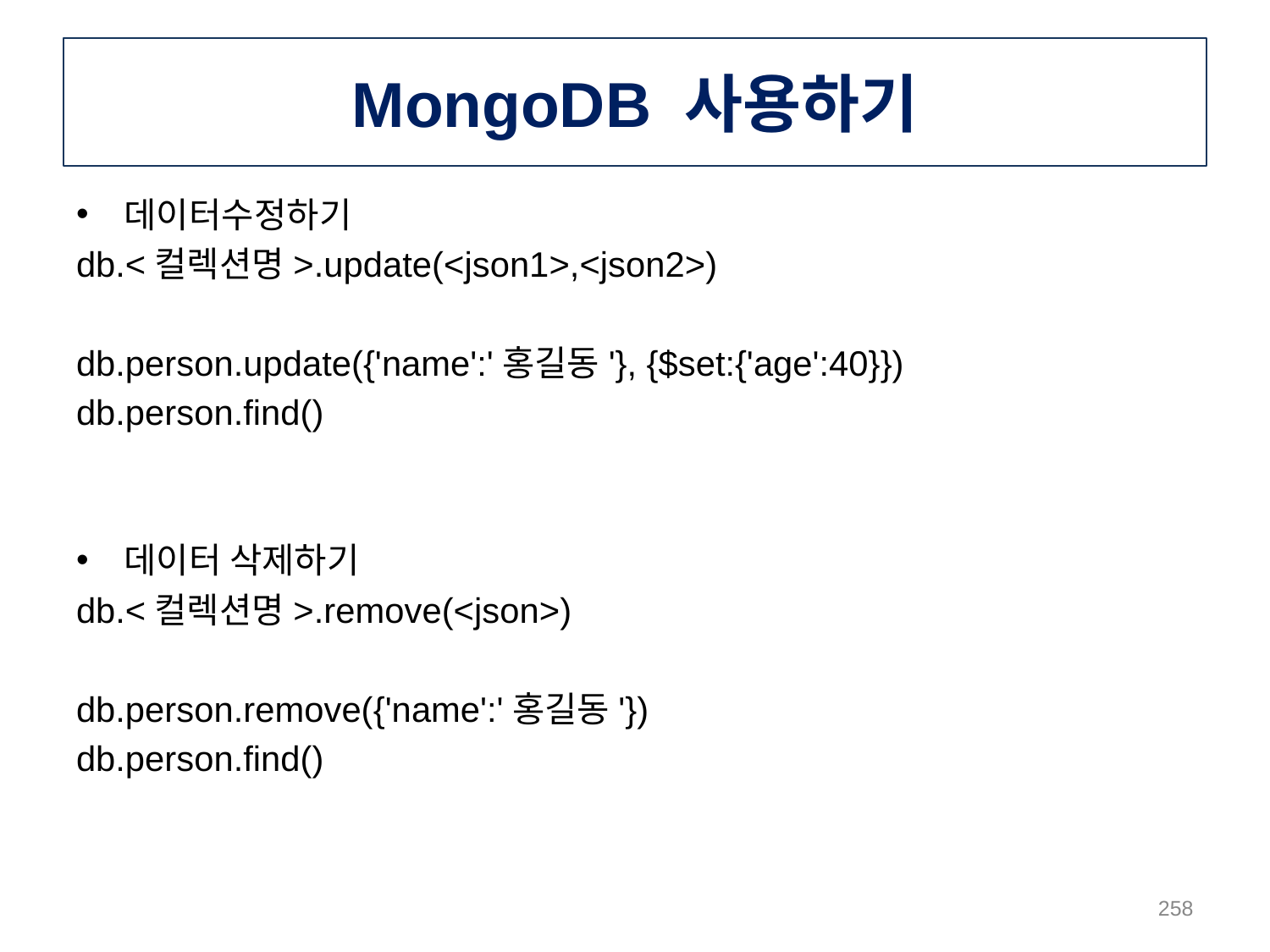

# MongoDB 사용하기
데이터수정하기
db.<컬렉션명>.update(<json1>,<json2>)

db.person.update({'name':'홍길동'}, {$set:{'age':40}})
db.person.find()

데이터 삭제하기
db.<컬렉션명>.remove(<json>)

db.person.remove({'name':'홍길동'})
db.person.find()

258